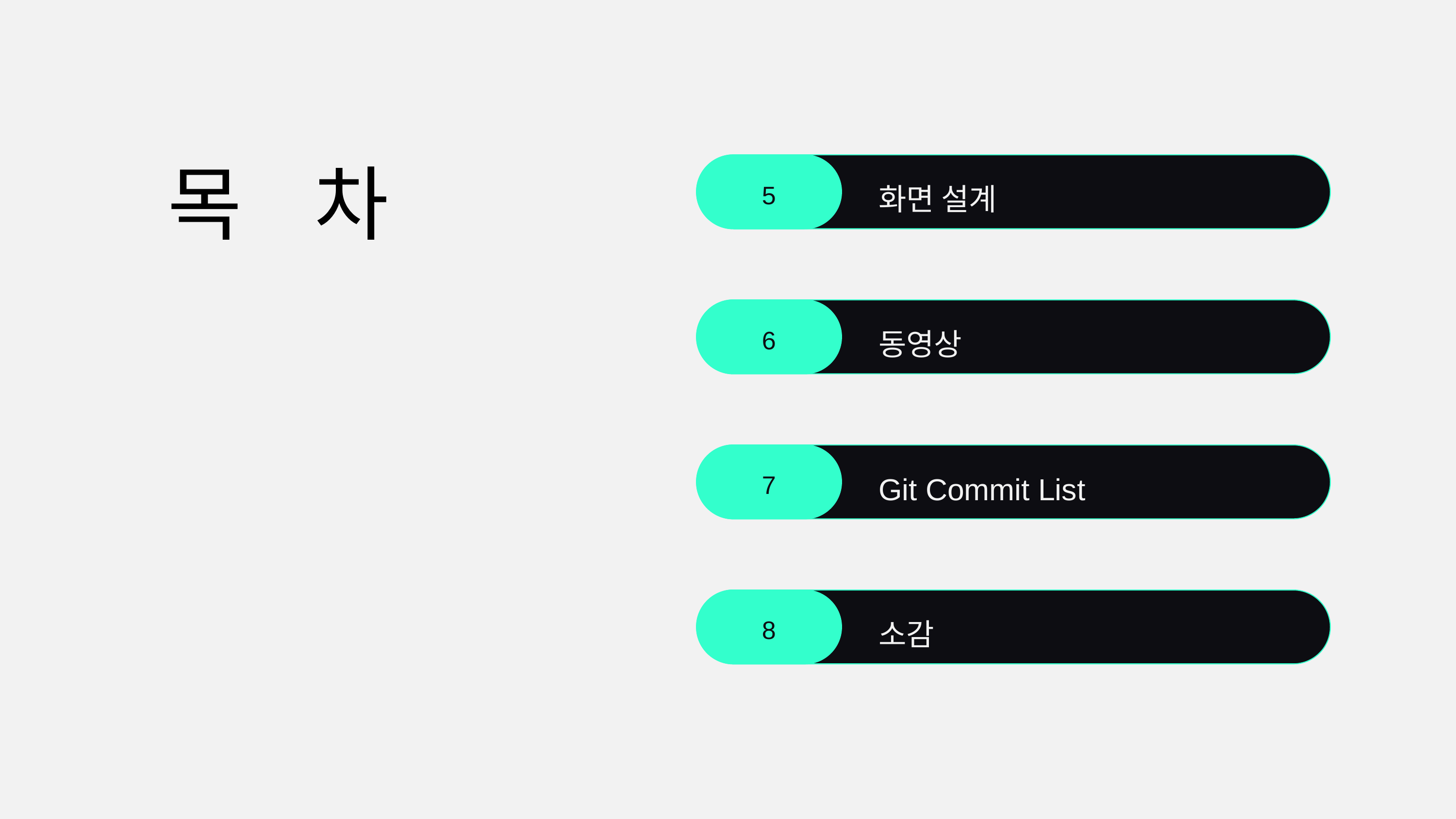

목    차

5
화면 설계

6
동영상

7
Git Commit List

8
소감